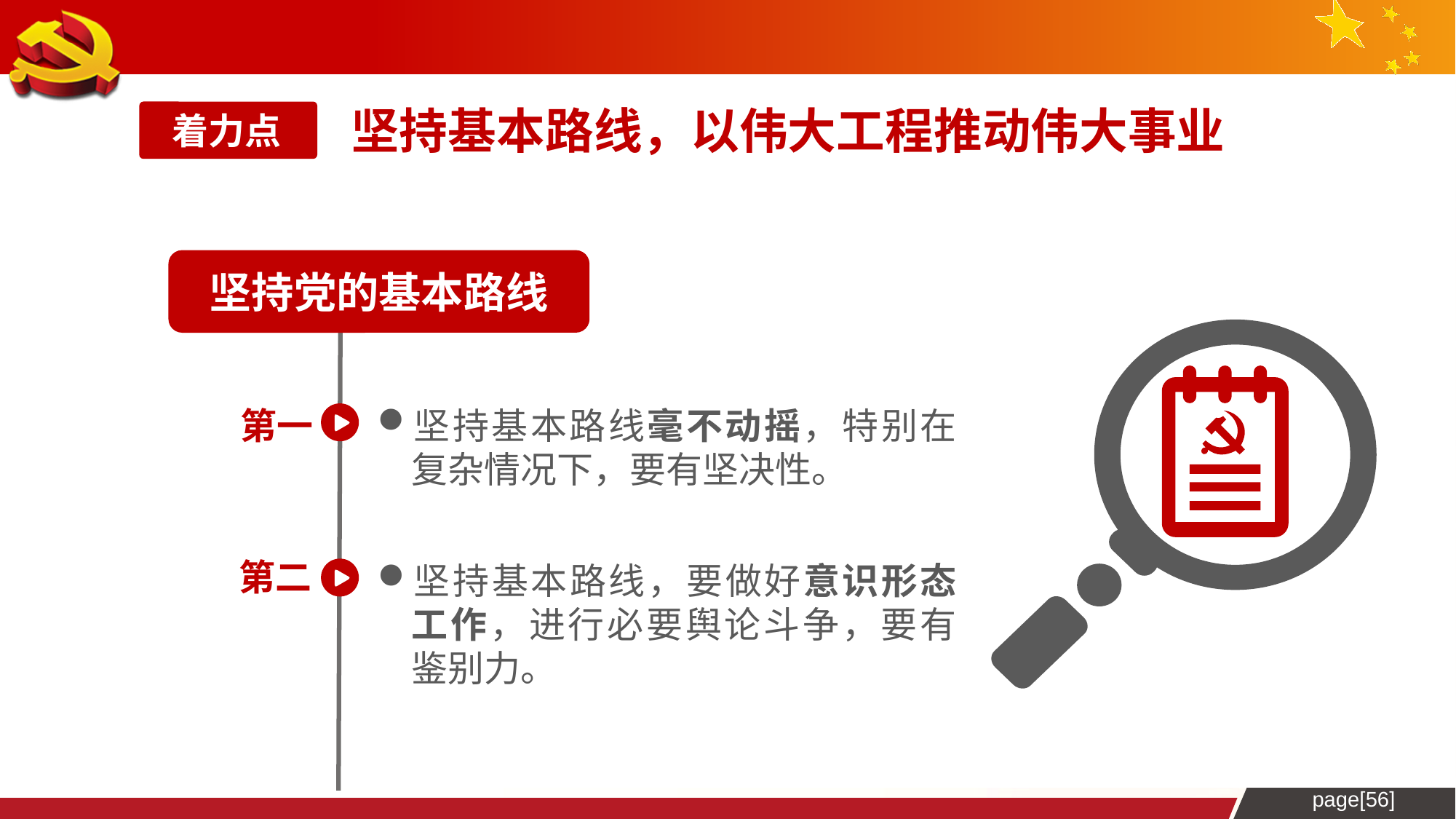

坚持基本路线，以伟大工程推动伟大事业

着力点4

坚持党的基本路线

第一
坚持基本路线毫不动摇，特别在复杂情况下，要有坚决性。

第二
坚持基本路线，要做好意识形态工作，进行必要舆论斗争，要有鉴别力。